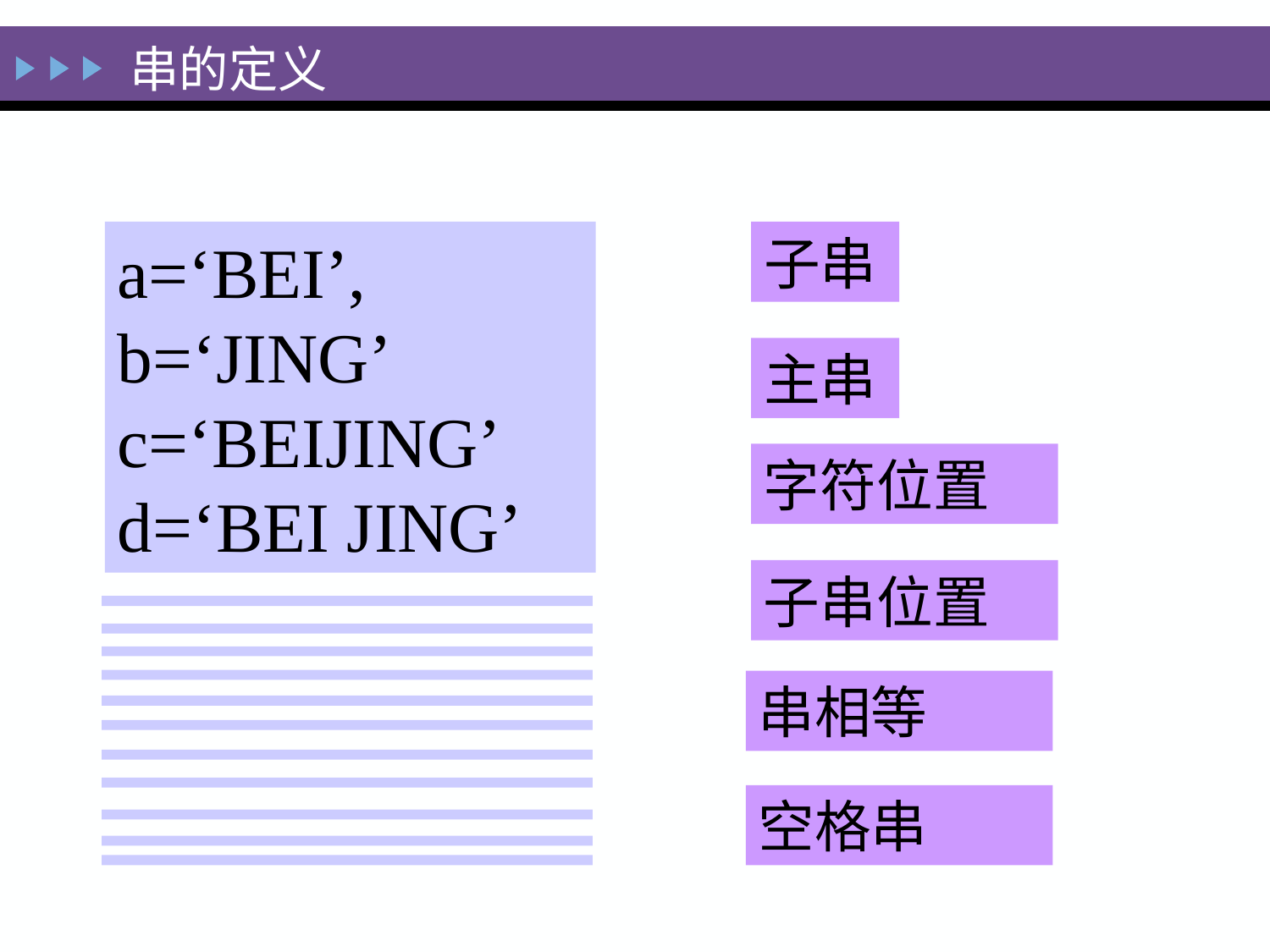

# 串的定义
a=‘BEI’,
b=‘JING’
c=‘BEIJING’
d=‘BEI JING’
子串
主串
字符位置
子串位置

串相等

空格串